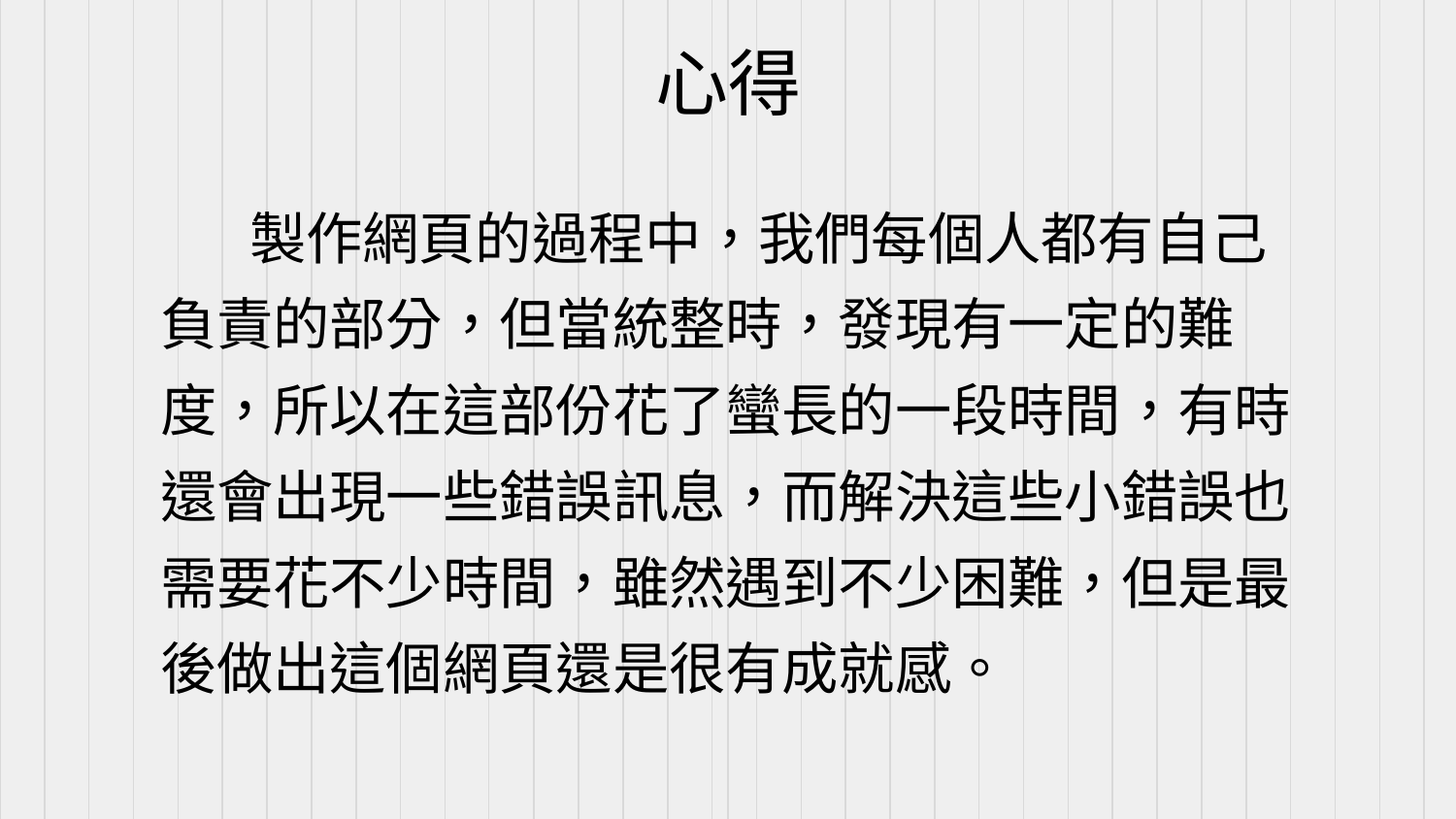

心得
      製作網頁的過程中，我們每個人都有自己負責的部分，但當統整時，發現有一定的難度，所以在這部份花了蠻長的一段時間，有時還會出現一些錯誤訊息，而解決這些小錯誤也需要花不少時間，雖然遇到不少困難，但是最後做出這個網頁還是很有成就感。